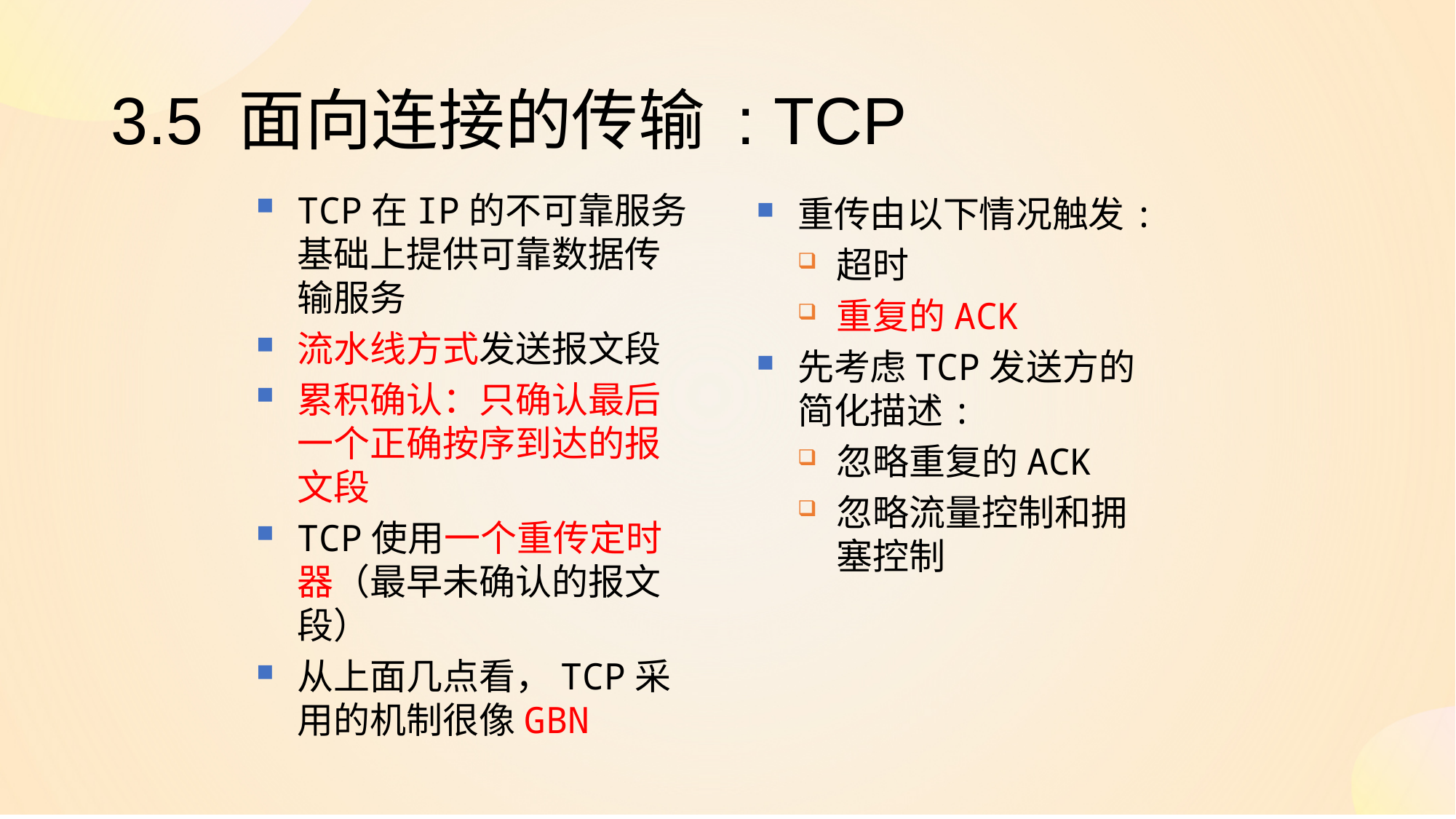

# 3.5 面向连接的传输 : TCP
TCP在IP的不可靠服务基础上提供可靠数据传输服务
流水线方式发送报文段
累积确认：只确认最后一个正确按序到达的报文段
TCP使用一个重传定时器（最早未确认的报文段）
从上面几点看，TCP采用的机制很像GBN

重传由以下情况触发:
超时
重复的ACK
先考虑TCP发送方的简化描述:
忽略重复的ACK
忽略流量控制和拥塞控制